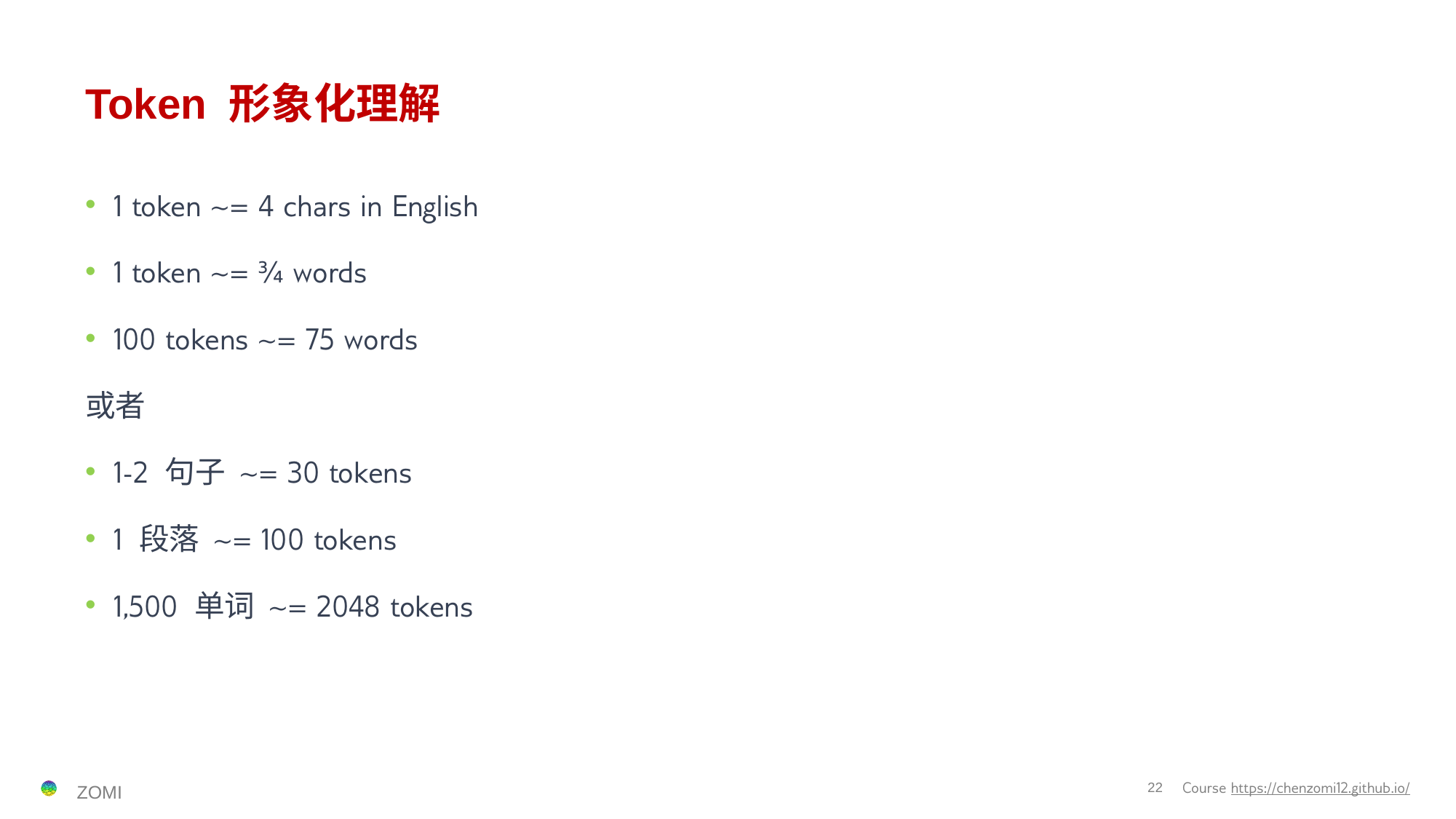

# Token 形象化理解
1 token ~= 4 chars in English
1 token ~= ¾ words
100 tokens ~= 75 words
或者
1-2 句子 ~= 30 tokens
1 段落 ~= 100 tokens
1,500 单词 ~= 2048 tokens